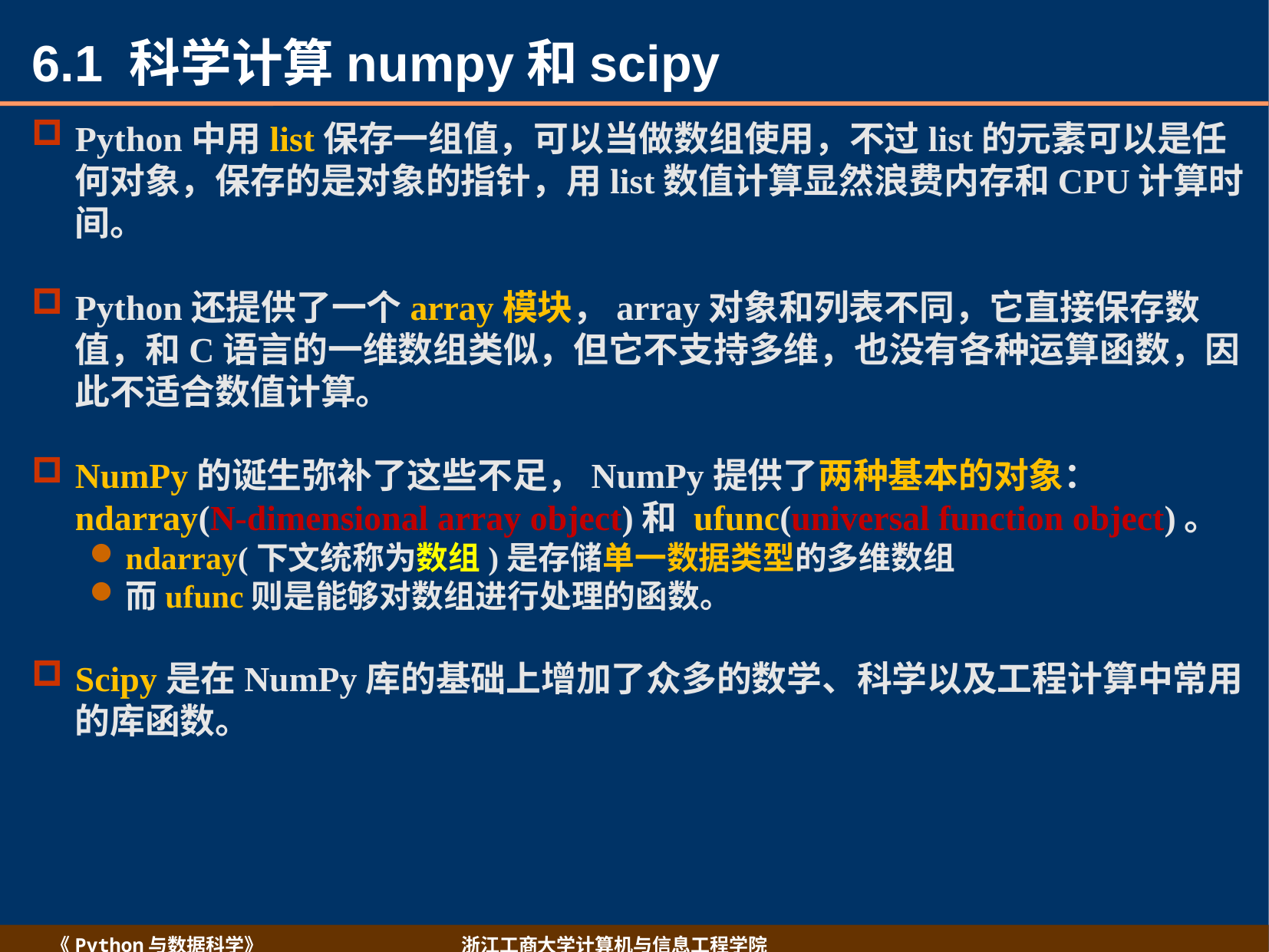

# 6.1 科学计算numpy和scipy
Python中用list保存一组值，可以当做数组使用，不过list的元素可以是任何对象，保存的是对象的指针，用list数值计算显然浪费内存和CPU计算时间。

Python还提供了一个array模块，array对象和列表不同，它直接保存数值，和C语言的一维数组类似，但它不支持多维，也没有各种运算函数，因此不适合数值计算。

NumPy的诞生弥补了这些不足，NumPy提供了两种基本的对象：ndarray(N-dimensional array object)和 ufunc(universal function object)。
ndarray(下文统称为数组)是存储单一数据类型的多维数组
而ufunc则是能够对数组进行处理的函数。

Scipy是在NumPy库的基础上增加了众多的数学、科学以及工程计算中常用的库函数。